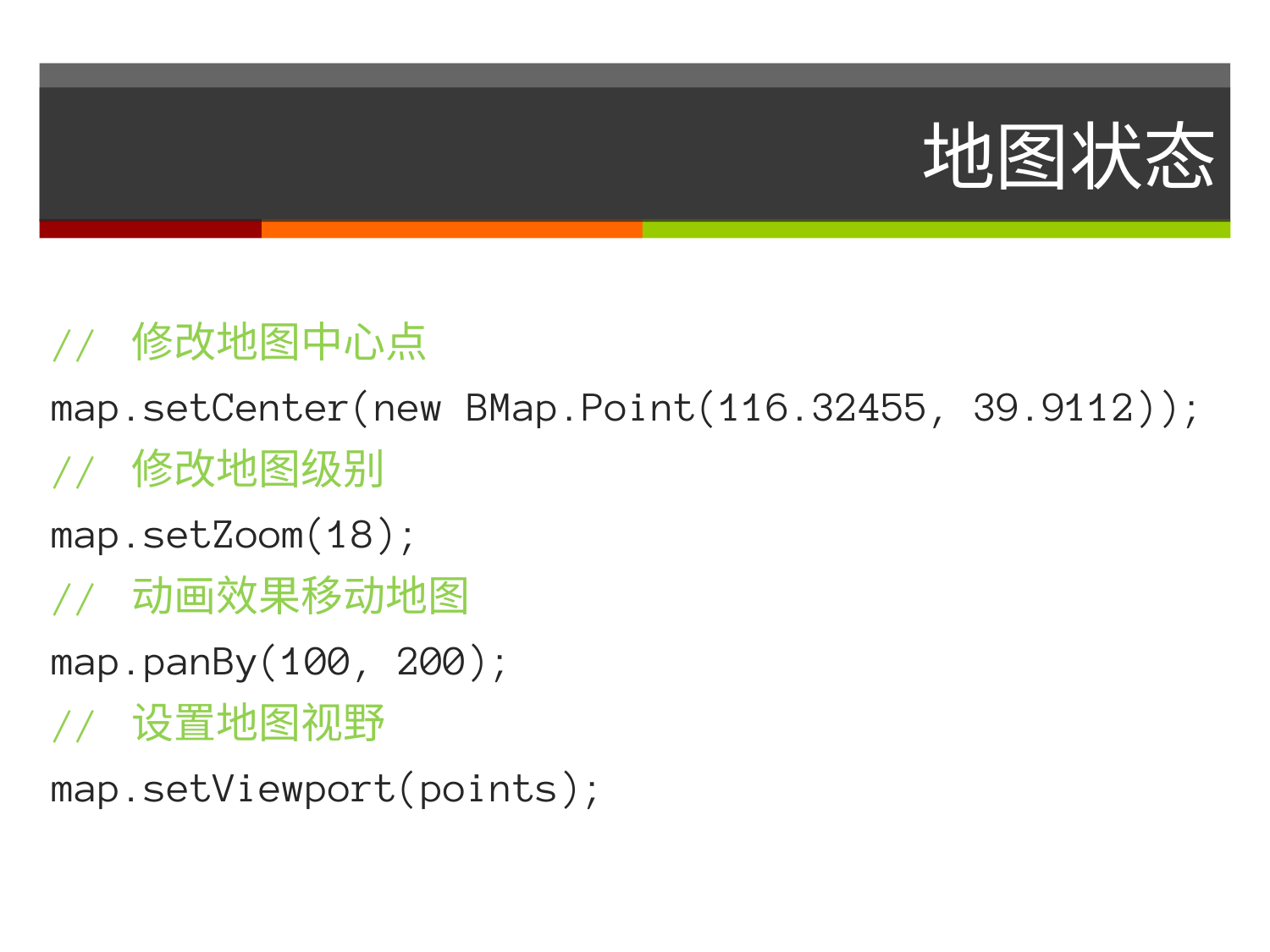

# 地图状态
// 修改地图中心点
map.setCenter(new BMap.Point(116.32455, 39.9112));
// 修改地图级别
map.setZoom(18);
// 动画效果移动地图
map.panBy(100, 200);
// 设置地图视野
map.setViewport(points);